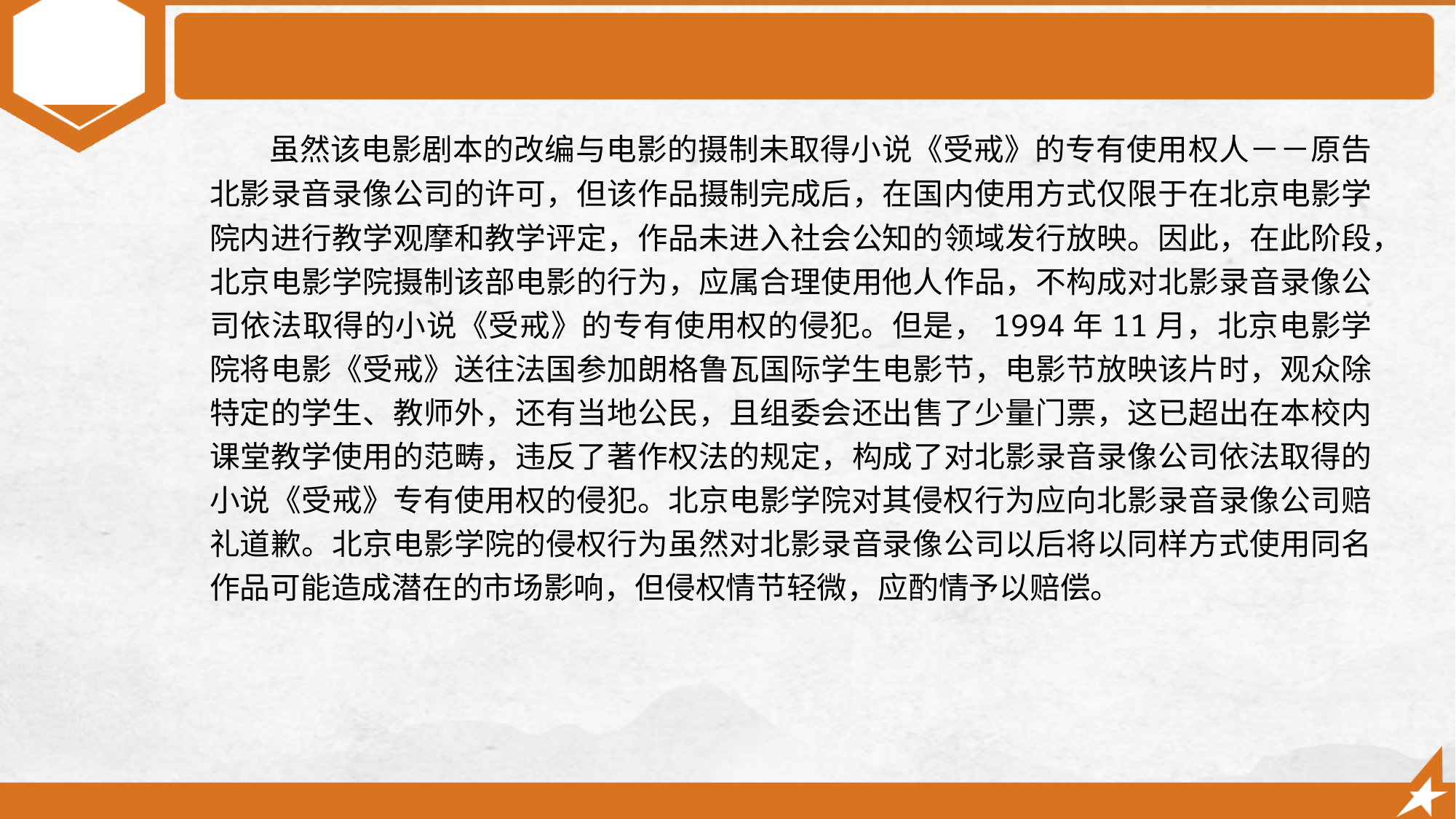

虽然该电影剧本的改编与电影的摄制未取得小说《受戒》的专有使用权人－－原告北影录音录像公司的许可，但该作品摄制完成后，在国内使用方式仅限于在北京电影学院内进行教学观摩和教学评定，作品未进入社会公知的领域发行放映。因此，在此阶段，北京电影学院摄制该部电影的行为，应属合理使用他人作品，不构成对北影录音录像公司依法取得的小说《受戒》的专有使用权的侵犯。但是，1994年11月，北京电影学院将电影《受戒》送往法国参加朗格鲁瓦国际学生电影节，电影节放映该片时，观众除特定的学生、教师外，还有当地公民，且组委会还出售了少量门票，这已超出在本校内课堂教学使用的范畴，违反了著作权法的规定，构成了对北影录音录像公司依法取得的小说《受戒》专有使用权的侵犯。北京电影学院对其侵权行为应向北影录音录像公司赔礼道歉。北京电影学院的侵权行为虽然对北影录音录像公司以后将以同样方式使用同名作品可能造成潜在的市场影响，但侵权情节轻微，应酌情予以赔偿。